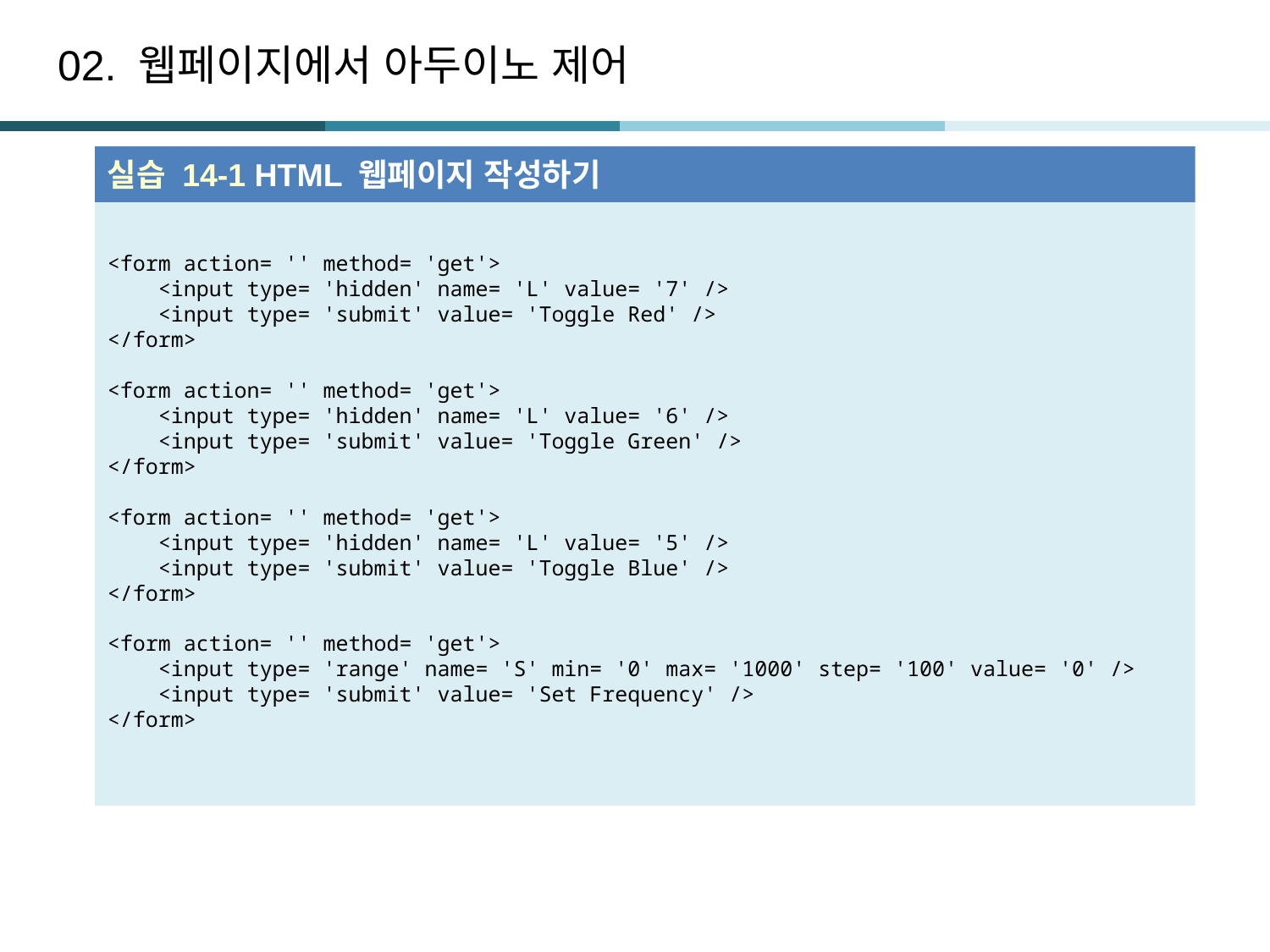

# 02. 웹페이지에서 아두이노 제어
실습 14-1 HTML 웹페이지 작성하기
<form action= '' method= 'get'>
    <input type= 'hidden' name= 'L' value= '7' />
    <input type= 'submit' value= 'Toggle Red' />
</form>

<form action= '' method= 'get'>
    <input type= 'hidden' name= 'L' value= '6' />
    <input type= 'submit' value= 'Toggle Green' />
</form>

<form action= '' method= 'get'>
    <input type= 'hidden' name= 'L' value= '5' />
    <input type= 'submit' value= 'Toggle Blue' />
</form>

<form action= '' method= 'get'>
    <input type= 'range' name= 'S' min= '0' max= '1000' step= '100' value= '0' />
    <input type= 'submit' value= 'Set Frequency' />
</form>